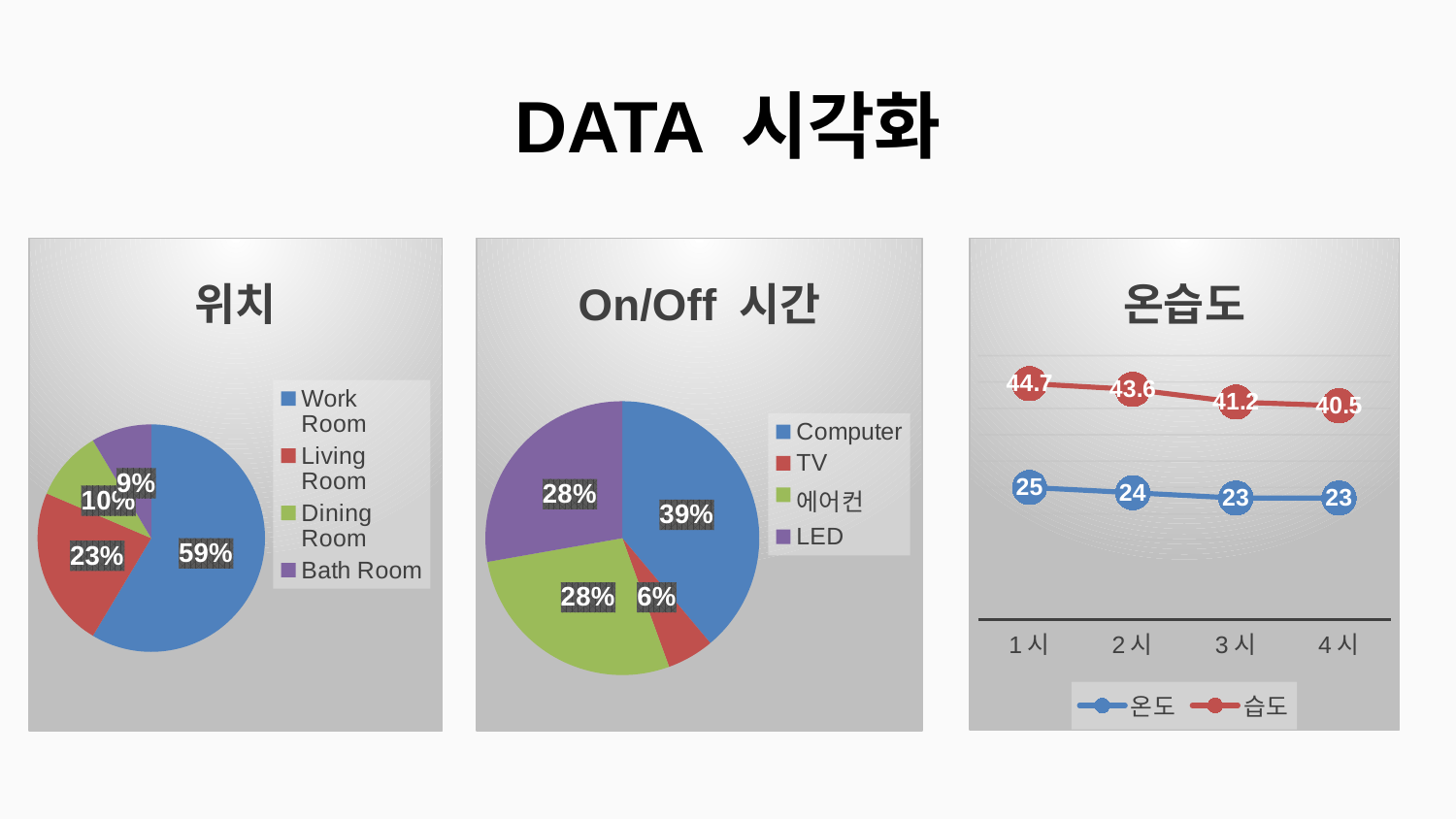

# DATA 시각화

### Chart: 위치

| Category | 판매 |
|---|---|
| Work Room | 8.200000000000001 |
| Living Room | 3.2 |
| Dining Room | 1.4 |
| Bath Room | 1.2 |

### Chart: On/Off 시간

| Category | 판매 |
|---|---|
| Computer | 70.0 |
| TV | 10.0 |
| 에어컨 | 50.0 |
| LED | 50.0 |

### Chart: 온습도

| Category | 온도 | 습도 |
|---|---|---|
| 1시 | 25.0 | 44.7 |
| 2시 | 24.0 | 43.6 |
| 3시 | 23.0 | 41.2 |
| 4시 | 23.0 | 40.5 |